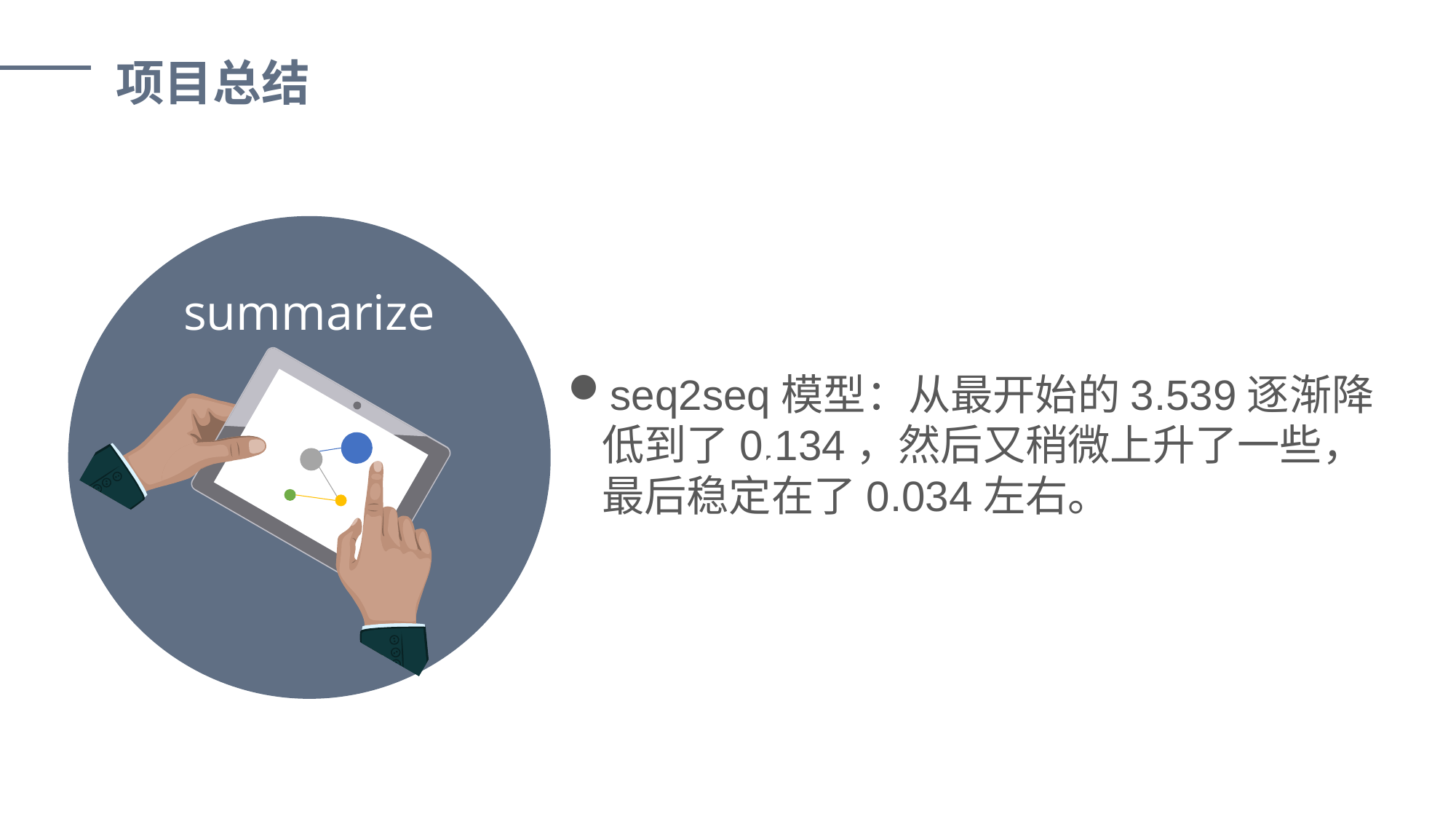

项目总结
e7d195523061f1c01ef2b70529884c179423570dbaad84926380ABC1F97BAEF0C8FC051856578EAB7874501A1FFE158C4981707381814BCC4D9A8E3554438DEE4FBCF5A5B4D2A8B0989AB57E8BAC65EB77E2D09FF131CC59EA9E4A9D8C5193CF33B4C665D9FFCB9FD5BF1978DE4ABAE5EDC832CC76654DC8A3C49933D22DDA1F036BB0B658159A33

summarize

seq2seq模型：从最开始的3.539逐渐降低到了0.134，然后又稍微上升了一些，最后稳定在了0.034左右。